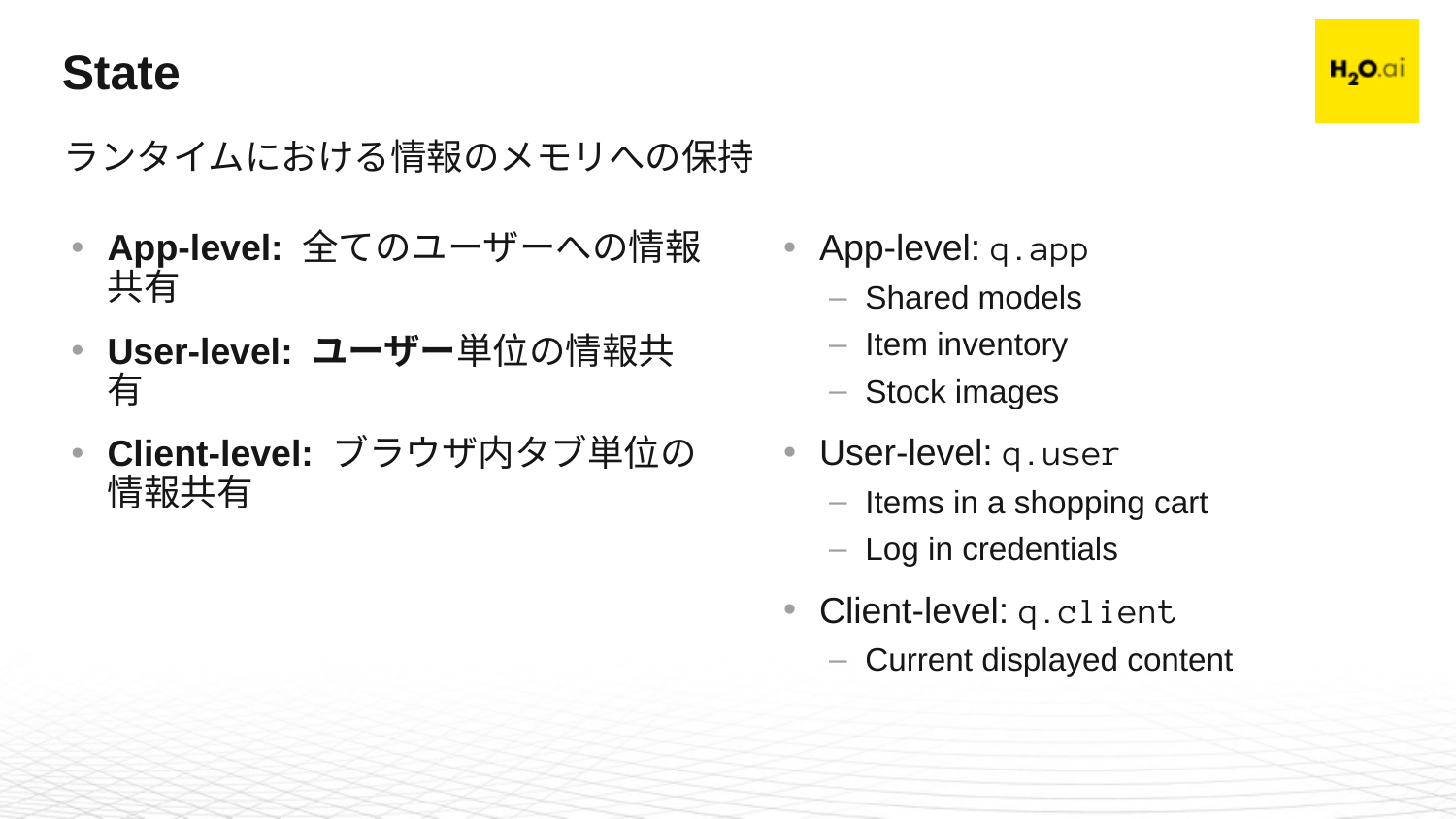

# State
ランタイムにおける情報のメモリへの保持
App-level: 全てのユーザーへの情報共有
User-level: ユーザー単位の情報共有
Client-level: ブラウザ内タブ単位の情報共有
App-level: q.app
Shared models
Item inventory
Stock images
User-level: q.user
Items in a shopping cart
Log in credentials
Client-level: q.client
Current displayed content